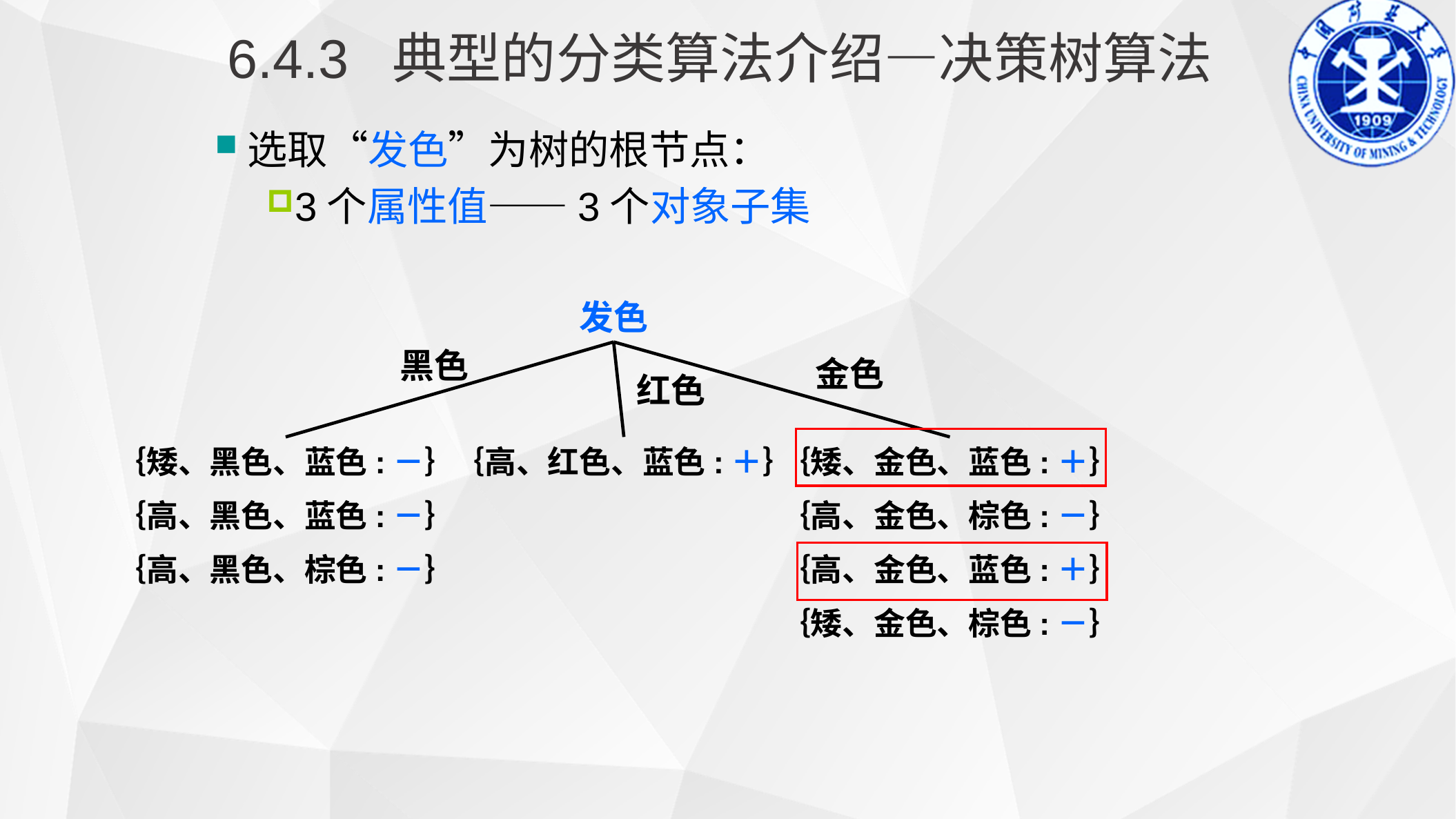

6.4.3  典型的分类算法介绍—决策树算法
选取“发色”为树的根节点：
3个属性值——3个对象子集
发色
黑色
金色
红色

｛矮、黑色、蓝色:－｝
｛高、黑色、蓝色:－｝
｛高、黑色、棕色:－｝
｛高、红色、蓝色:＋｝
｛矮、金色、蓝色:＋｝
｛高、金色、棕色:－｝
｛高、金色、蓝色:＋｝
｛矮、金色、棕色:－｝

109